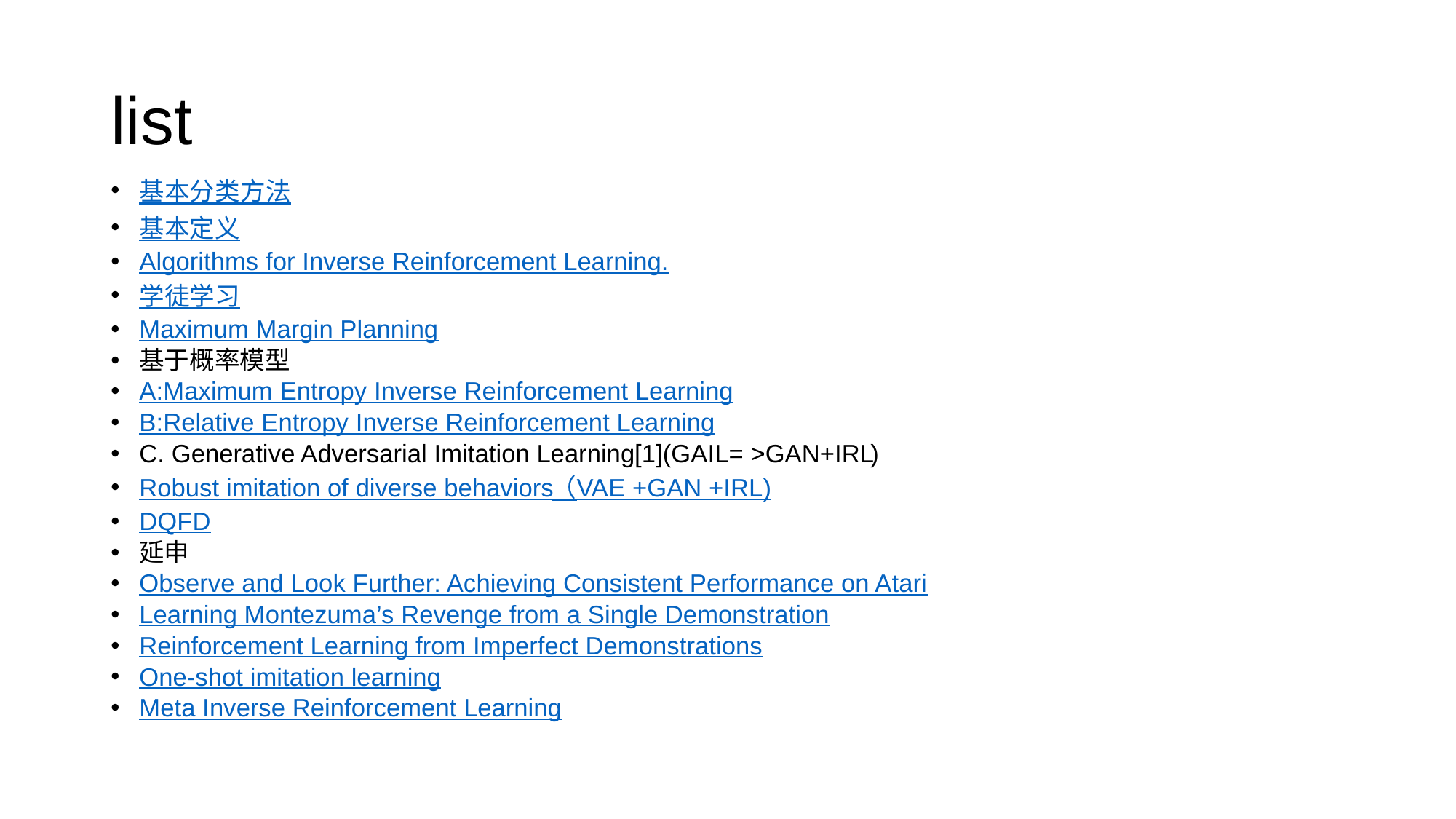

# list
基本分类方法
基本定义
Algorithms for Inverse Reinforcement Learning.
学徒学习
Maximum Margin Planning
基于概率模型
A:Maximum Entropy Inverse Reinforcement Learning
B:Relative Entropy Inverse Reinforcement Learning
C. Generative Adversarial Imitation Learning[1](GAIL= >GAN+IRL)
Robust imitation of diverse behaviors（VAE +GAN +IRL)
DQFD
延申
Observe and Look Further: Achieving Consistent Performance on Atari
Learning Montezuma’s Revenge from a Single Demonstration
Reinforcement Learning from Imperfect Demonstrations
One-shot imitation learning
Meta Inverse Reinforcement Learning